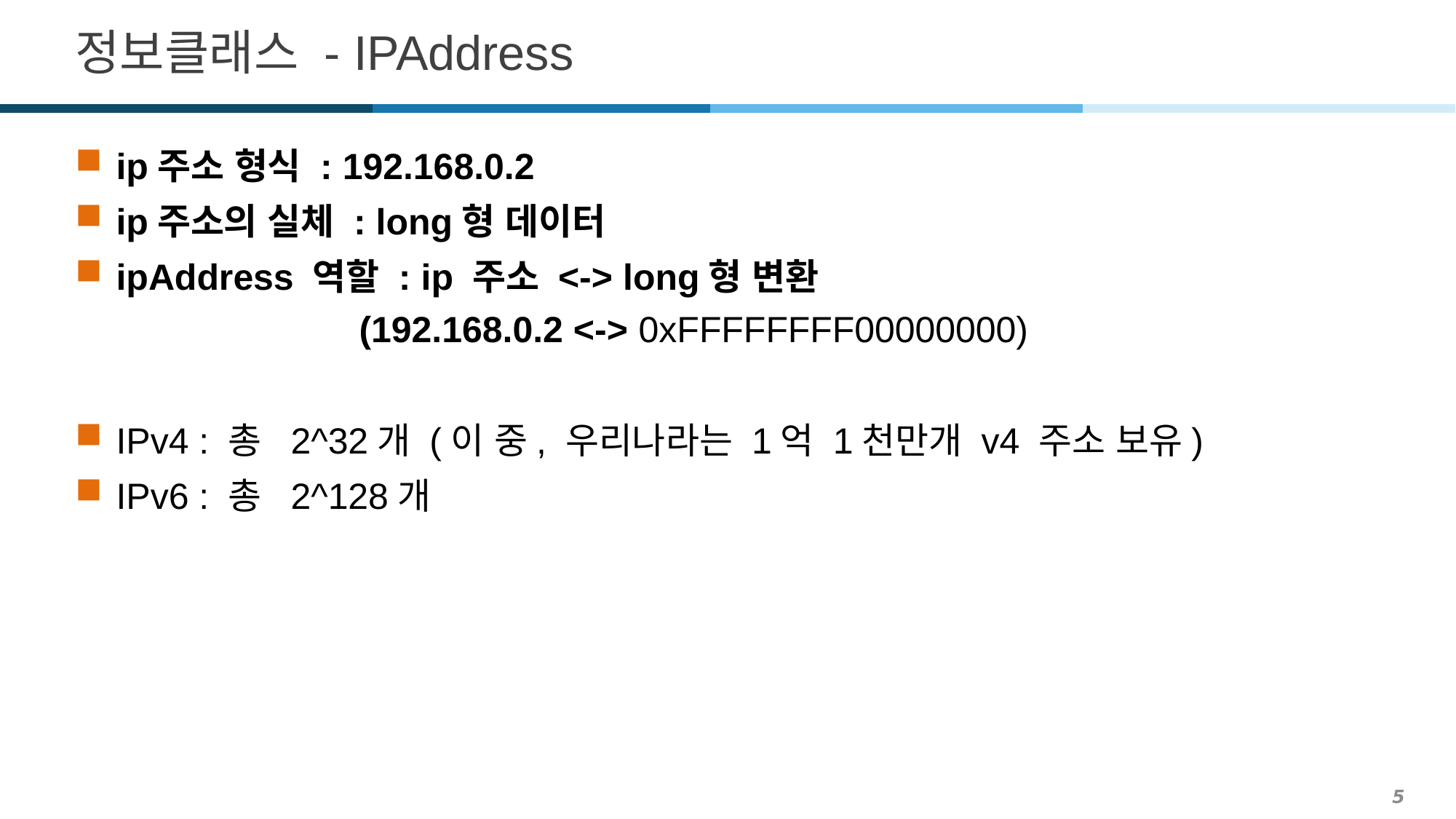

# 정보클래스 - IPAddress
ip주소 형식 : 192.168.0.2
ip주소의 실체 : long형 데이터
ipAddress 역할 : ip 주소 <-> long형 변환
                       (192.168.0.2 <-> 0xFFFFFFFF00000000)

IPv4 : 총  2^32개 (이 중, 우리나라는 1억 1천만개 v4 주소 보유)
IPv6 : 총  2^128개